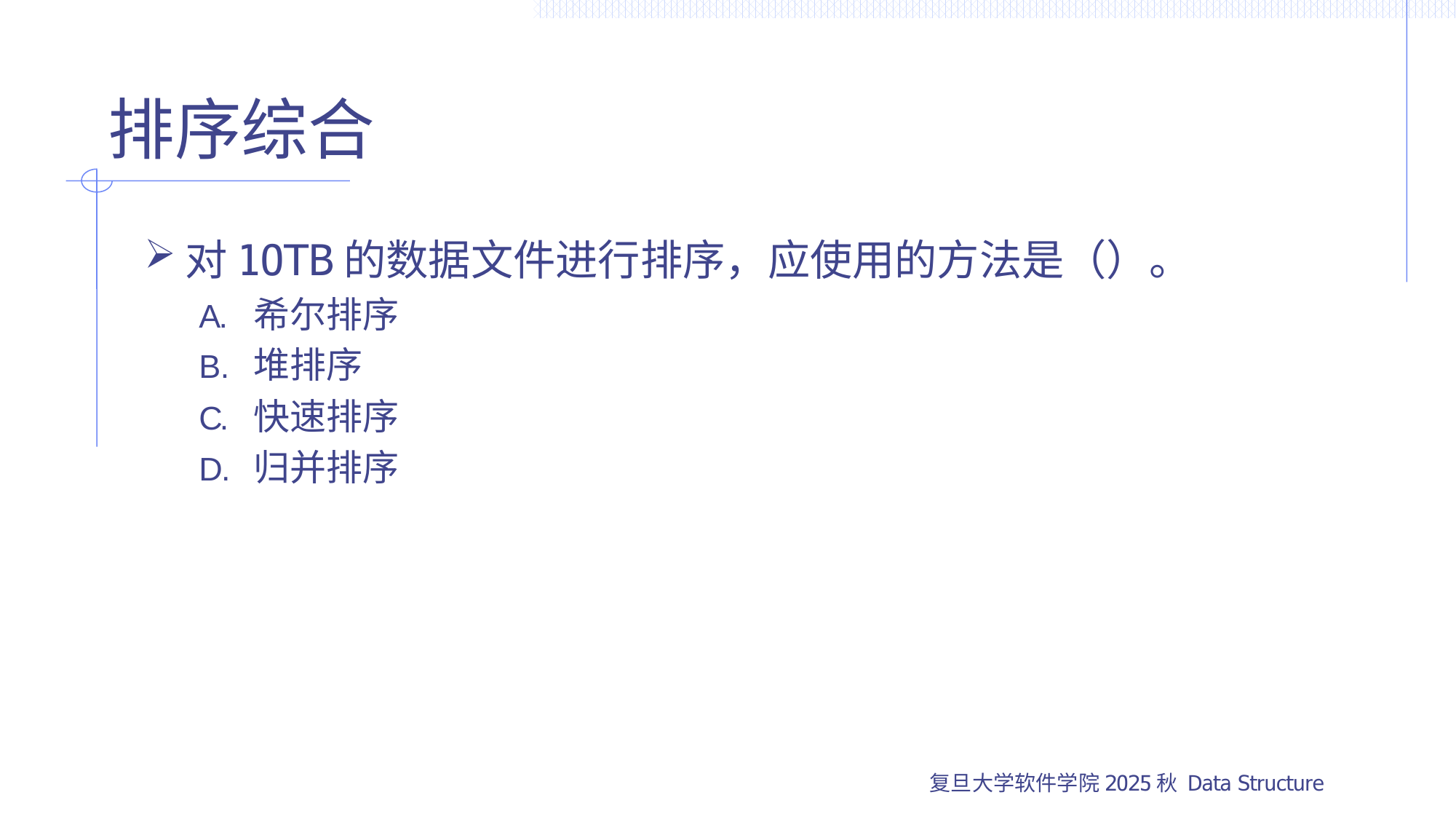

# 排序综合
对10TB的数据文件进行排序，应使用的方法是（）。
希尔排序
堆排序
快速排序
归并排序